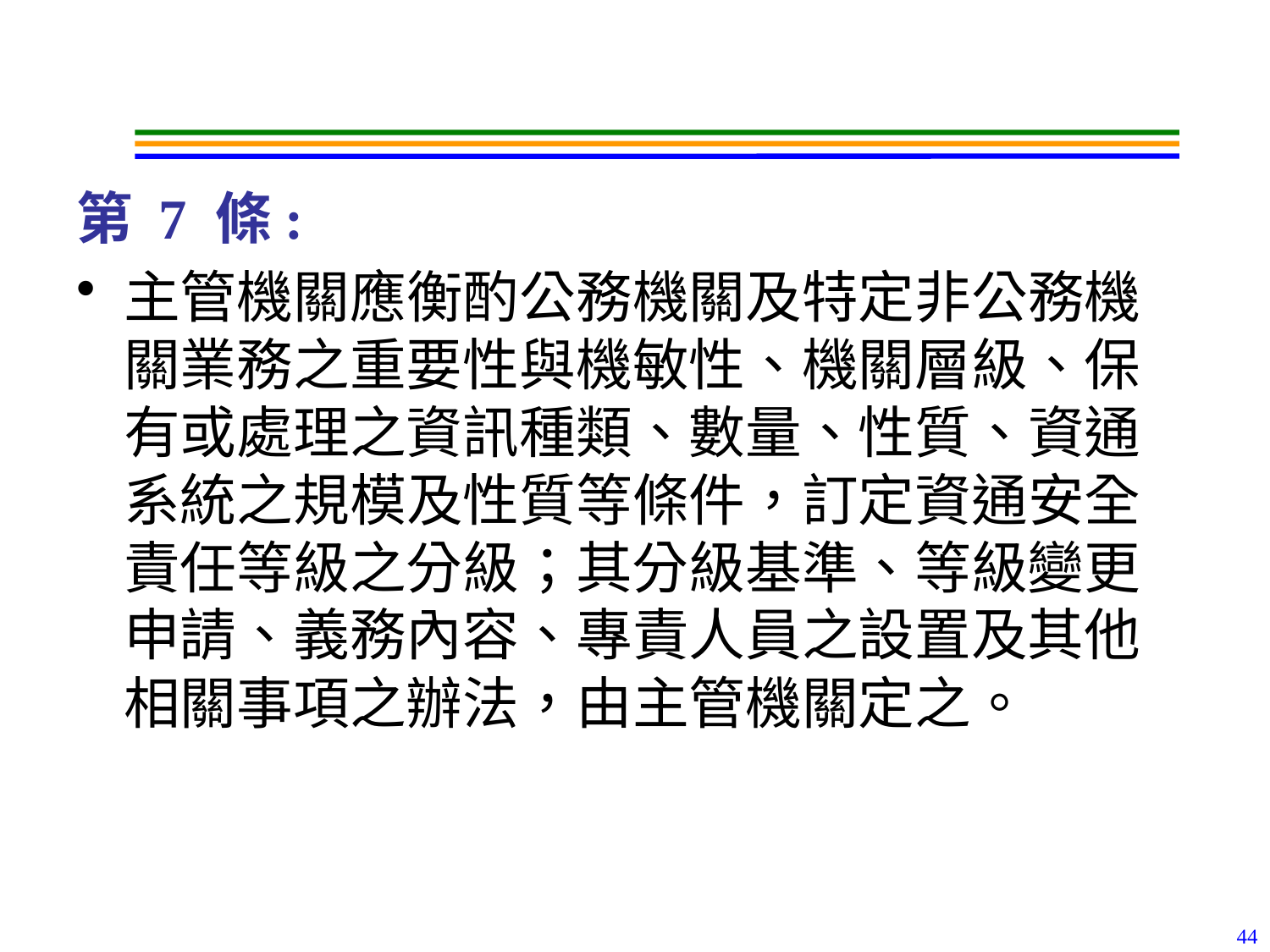

#
第 7 條:
主管機關應衡酌公務機關及特定非公務機關業務之重要性與機敏性、機關層級、保有或處理之資訊種類、數量、性質、資通系統之規模及性質等條件，訂定資通安全責任等級之分級；其分級基準、等級變更申請、義務內容、專責人員之設置及其他相關事項之辦法，由主管機關定之。
44